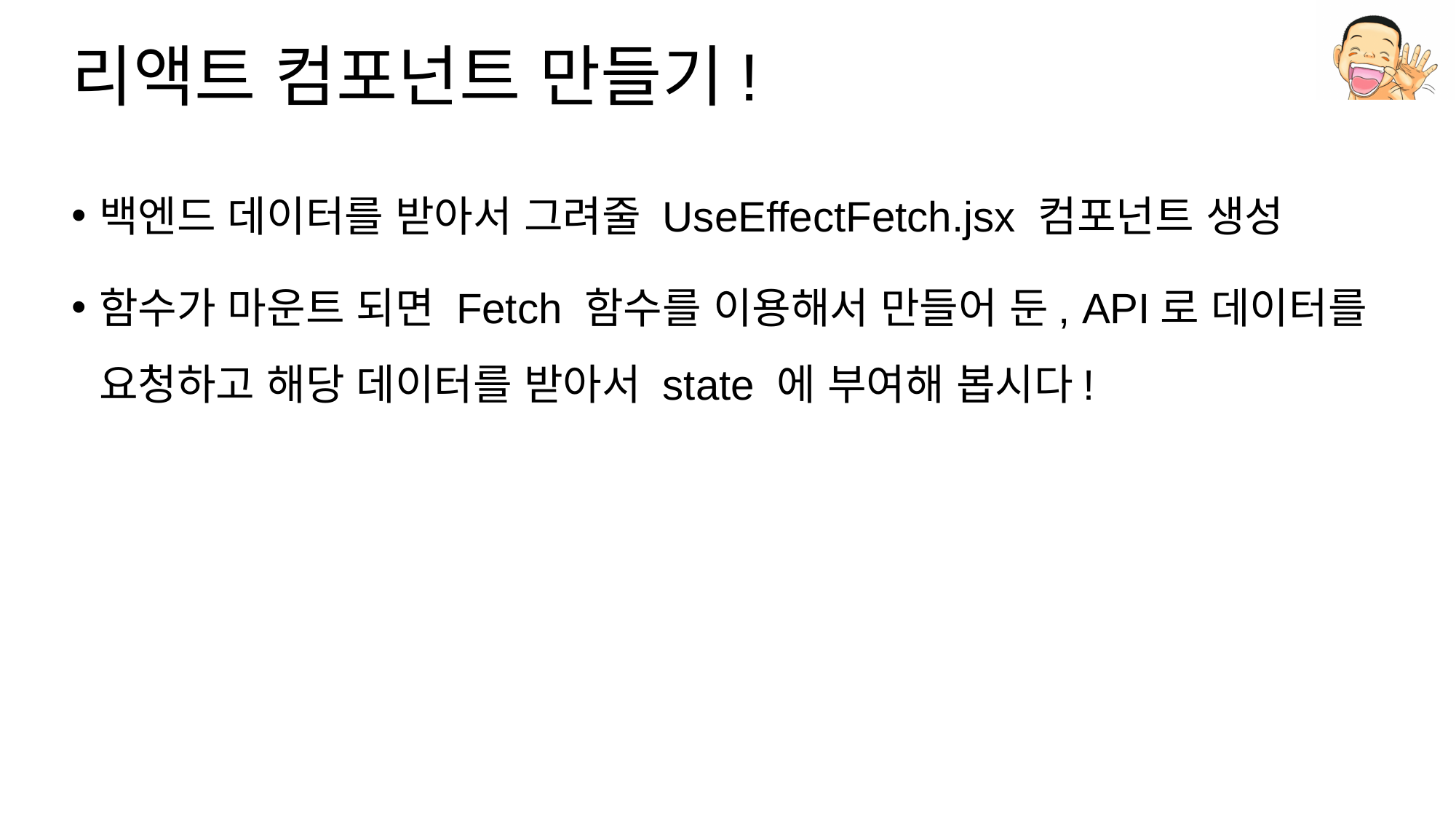

# 리액트 컴포넌트 만들기!
백엔드 데이터를 받아서 그려줄 UseEffectFetch.jsx 컴포넌트 생성
함수가 마운트 되면 Fetch 함수를 이용해서 만들어 둔, API로 데이터를 요청하고 해당 데이터를 받아서 state 에 부여해 봅시다!